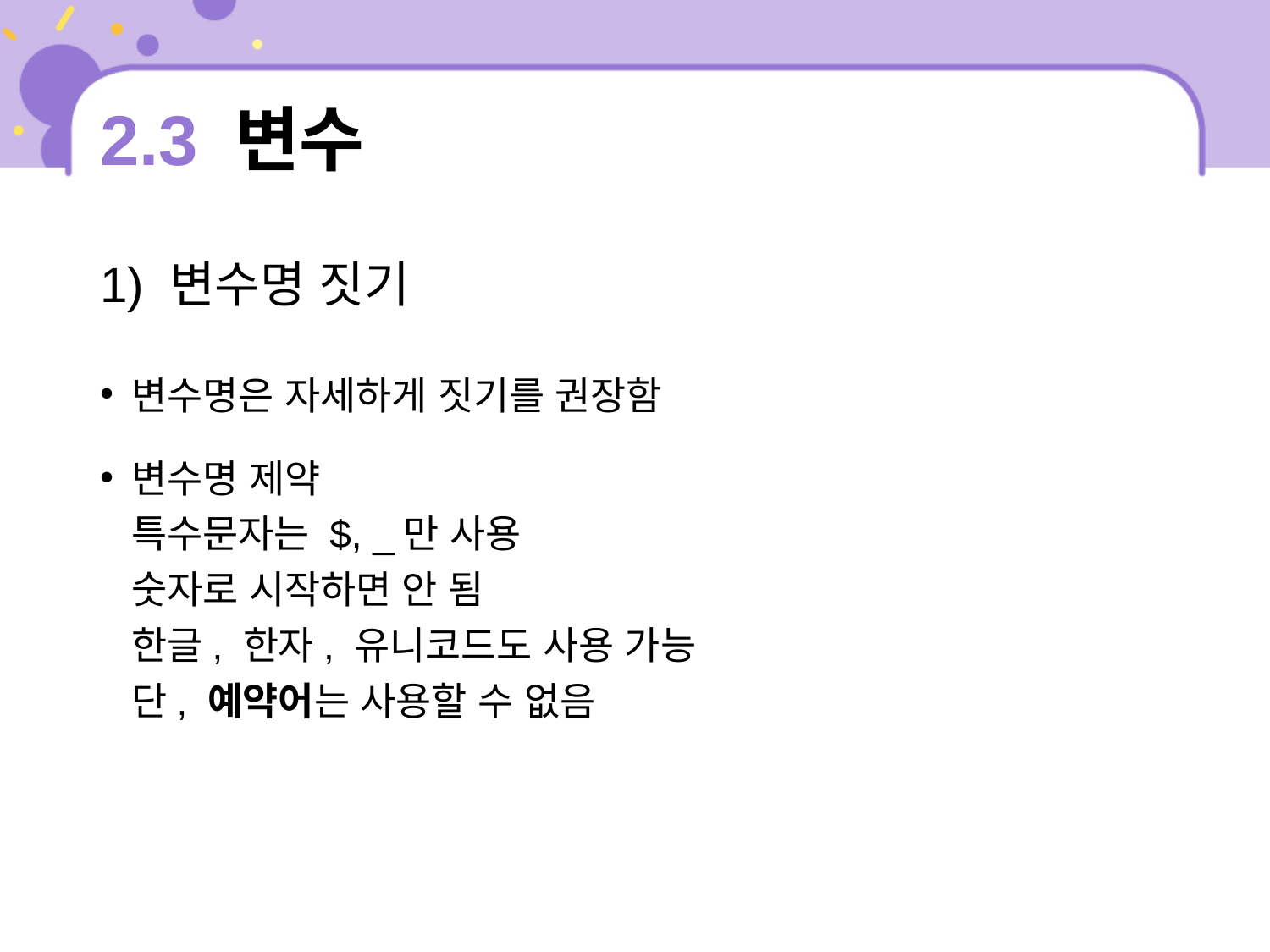

# 2.3 변수
1) 변수명 짓기

변수명은 자세하게 짓기를 권장함
변수명 제약
특수문자는 $, _만 사용
숫자로 시작하면 안 됨
한글, 한자, 유니코드도 사용 가능
단, 예약어는 사용할 수 없음